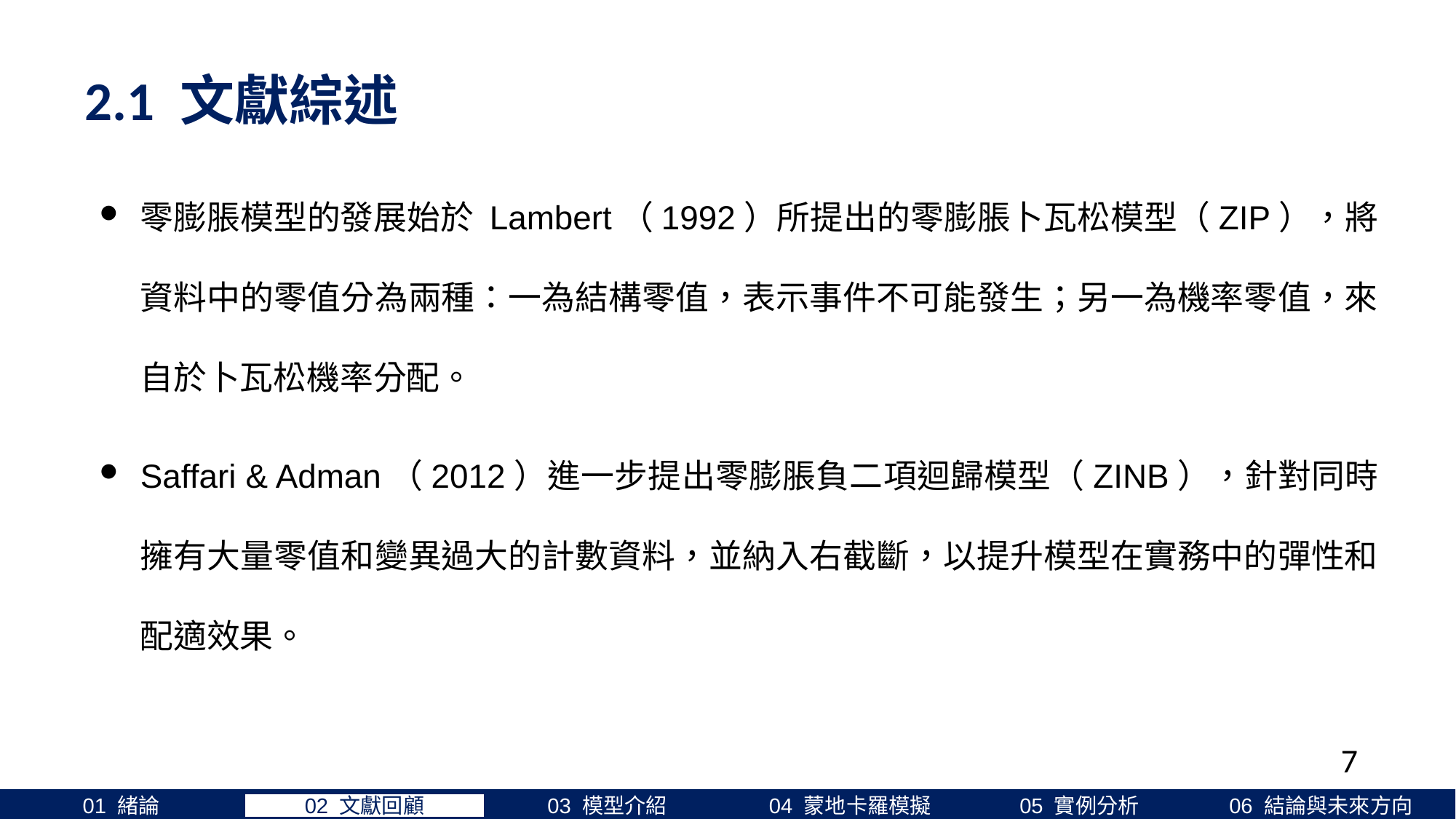

2.1 文獻綜述
零膨脹模型的發展始於 Lambert（1992）所提出的零膨脹卜瓦松模型（ZIP），將資料中的零值分為兩種：一為結構零值，表示事件不可能發生；另一為機率零值，來自於卜瓦松機率分配。
Saffari & Adman（2012）進一步提出零膨脹負二項迴歸模型（ZINB），針對同時擁有大量零值和變異過大的計數資料，並納入右截斷，以提升模型在實務中的彈性和配適效果。